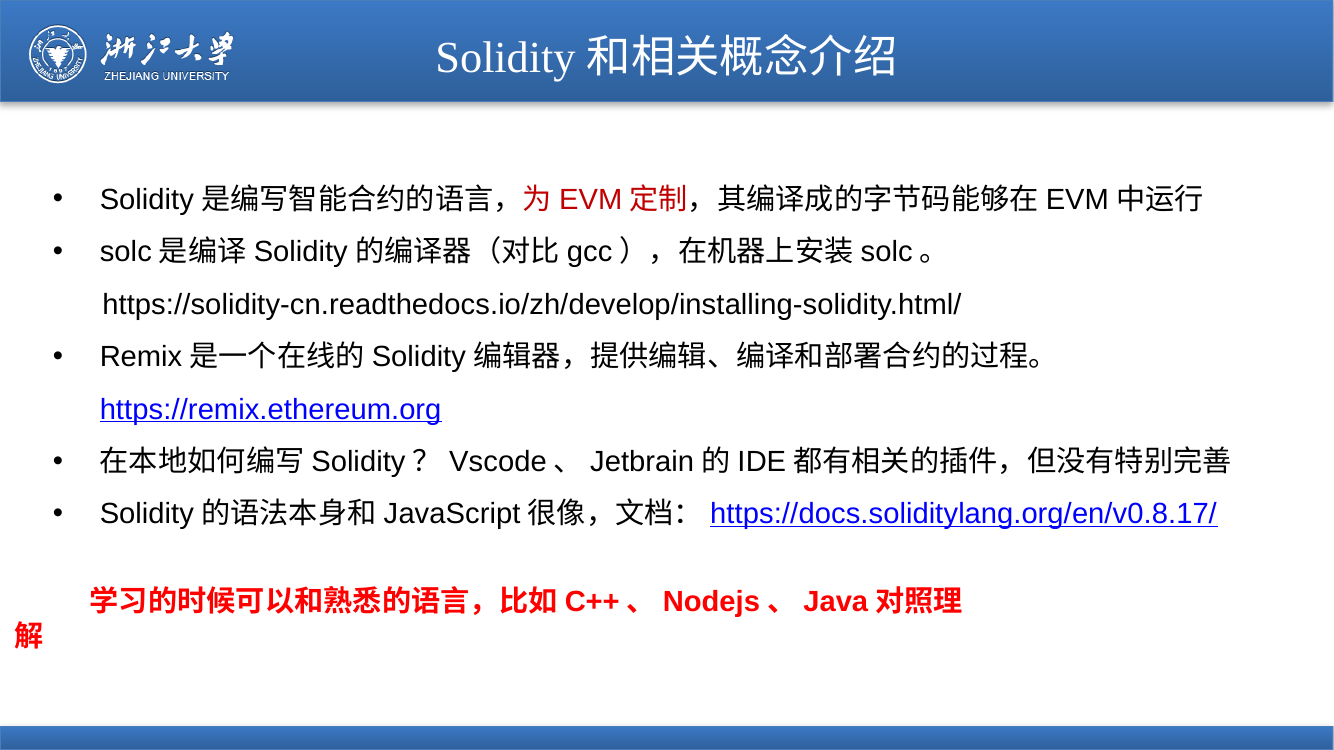

# Solidity和相关概念介绍
Solidity是编写智能合约的语言，为EVM定制，其编译成的字节码能够在EVM中运行
solc是编译Solidity的编译器（对比gcc），在机器上安装solc。
      https://solidity-cn.readthedocs.io/zh/develop/installing-solidity.html/
Remix是一个在线的Solidity编辑器，提供编辑、编译和部署合约的过程。https://remix.ethereum.org
在本地如何编写Solidity？Vscode、Jetbrain的IDE都有相关的插件，但没有特别完善
Solidity的语法本身和JavaScript很像，文档：https://docs.soliditylang.org/en/v0.8.17/

学习的时候可以和熟悉的语言，比如C++、Nodejs、Java对照理解